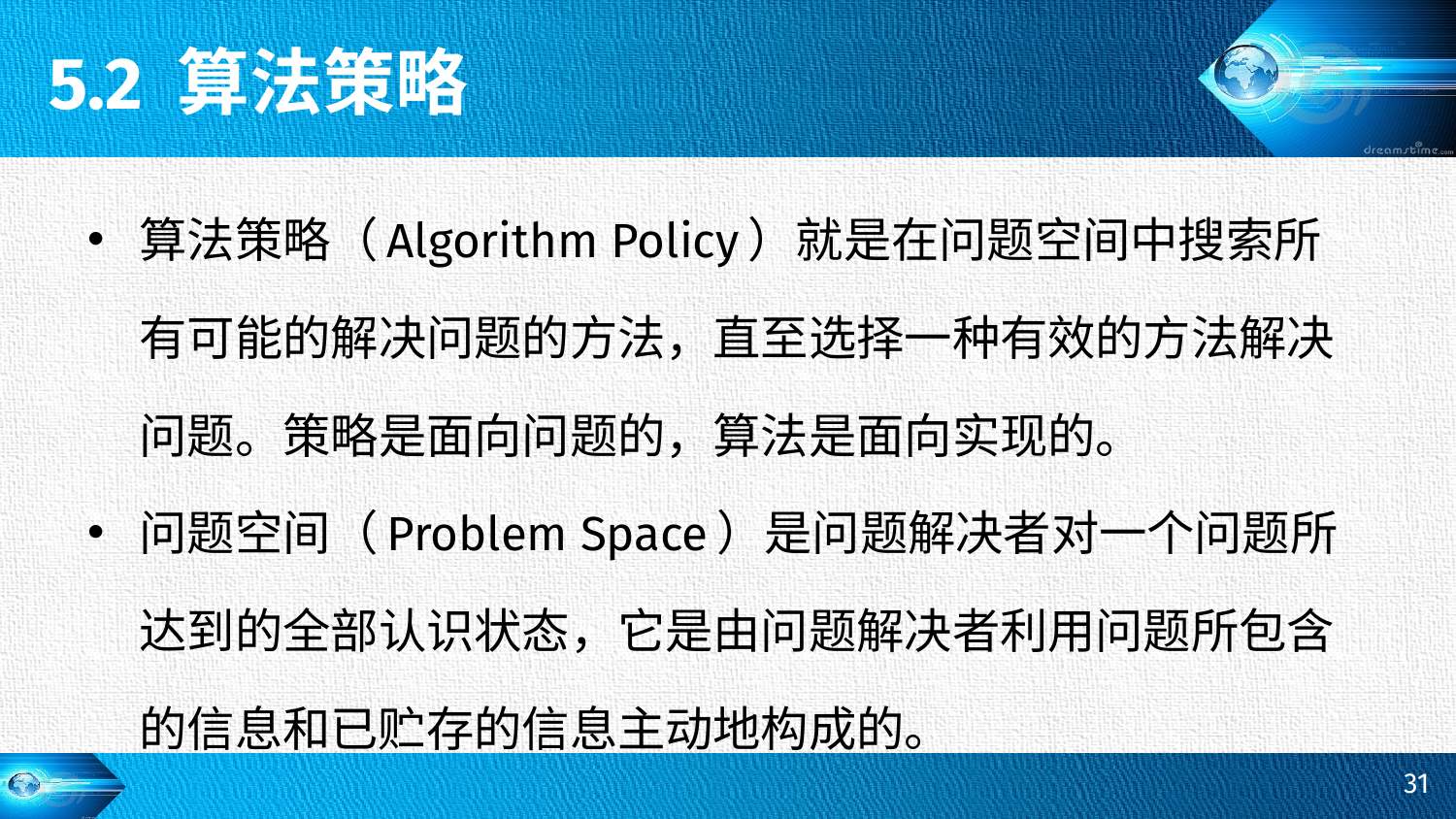

5.2 算法策略
算法策略（Algorithm Policy）就是在问题空间中搜索所有可能的解决问题的方法，直至选择一种有效的方法解决问题。策略是面向问题的，算法是面向实现的。
问题空间（Problem Space）是问题解决者对一个问题所达到的全部认识状态，它是由问题解决者利用问题所包含的信息和已贮存的信息主动地构成的。
31